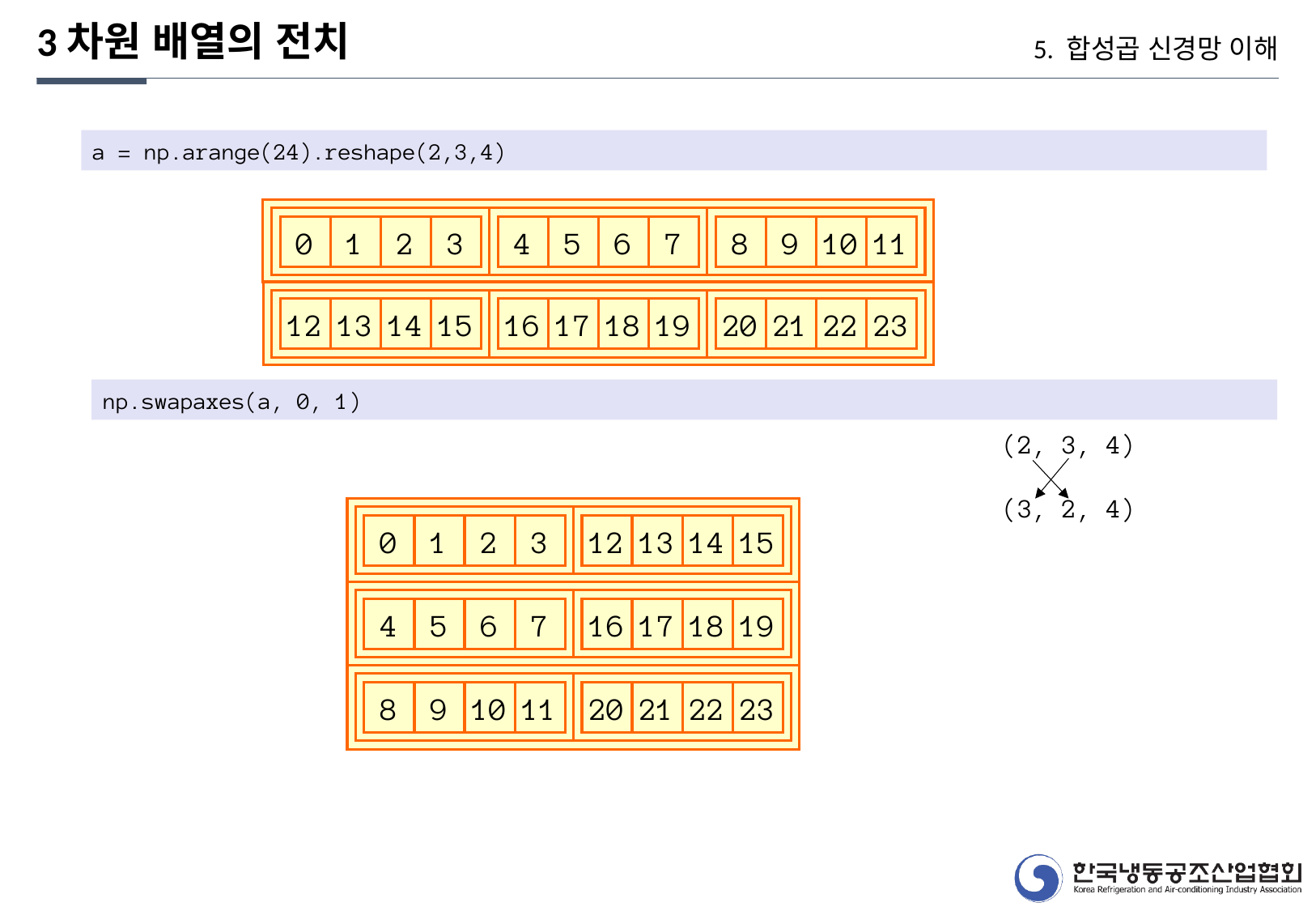

3차원 배열의 전치
5. 합성곱 신경망 이해
a = np.arange(24).reshape(2,3,4)

0
1
2
3
4
5
6
7
8
9
10
11

12
13
14
15
16
17
18
19
20
21
22
23
np.swapaxes(a, 0, 1)
(2, 3, 4)

(3, 2, 4)

0
1
2
3
12
13
14
15

4
5
6
7
16
17
18
19

8
9
10
11
20
21
22
23